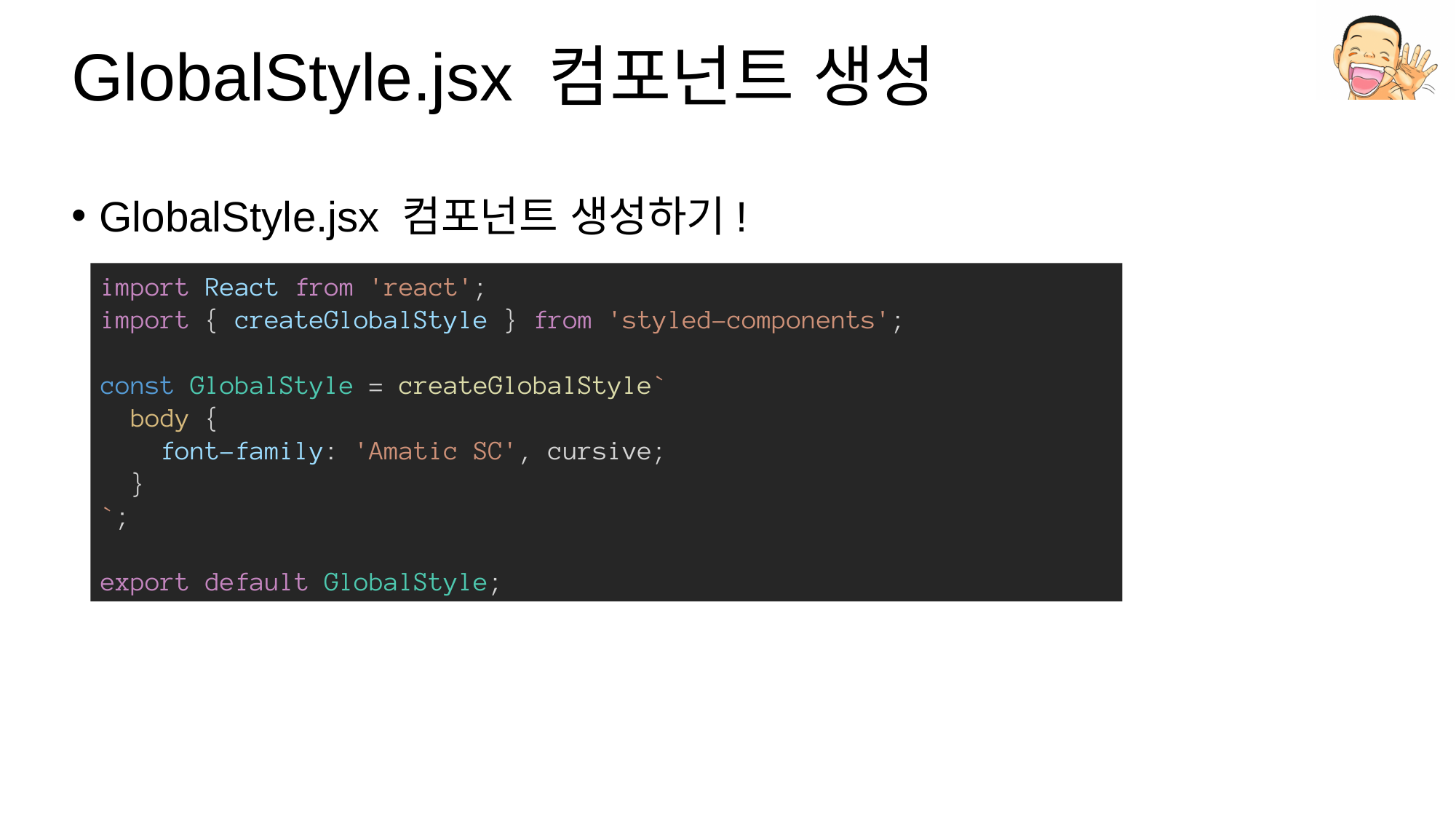

# GlobalStyle.jsx 컴포넌트 생성
GlobalStyle.jsx 컴포넌트 생성하기!
import React from 'react';
import { createGlobalStyle } from 'styled-components';
const GlobalStyle = createGlobalStyle`
  body {
    font-family: 'Amatic SC', cursive;
  }
`;
export default GlobalStyle;